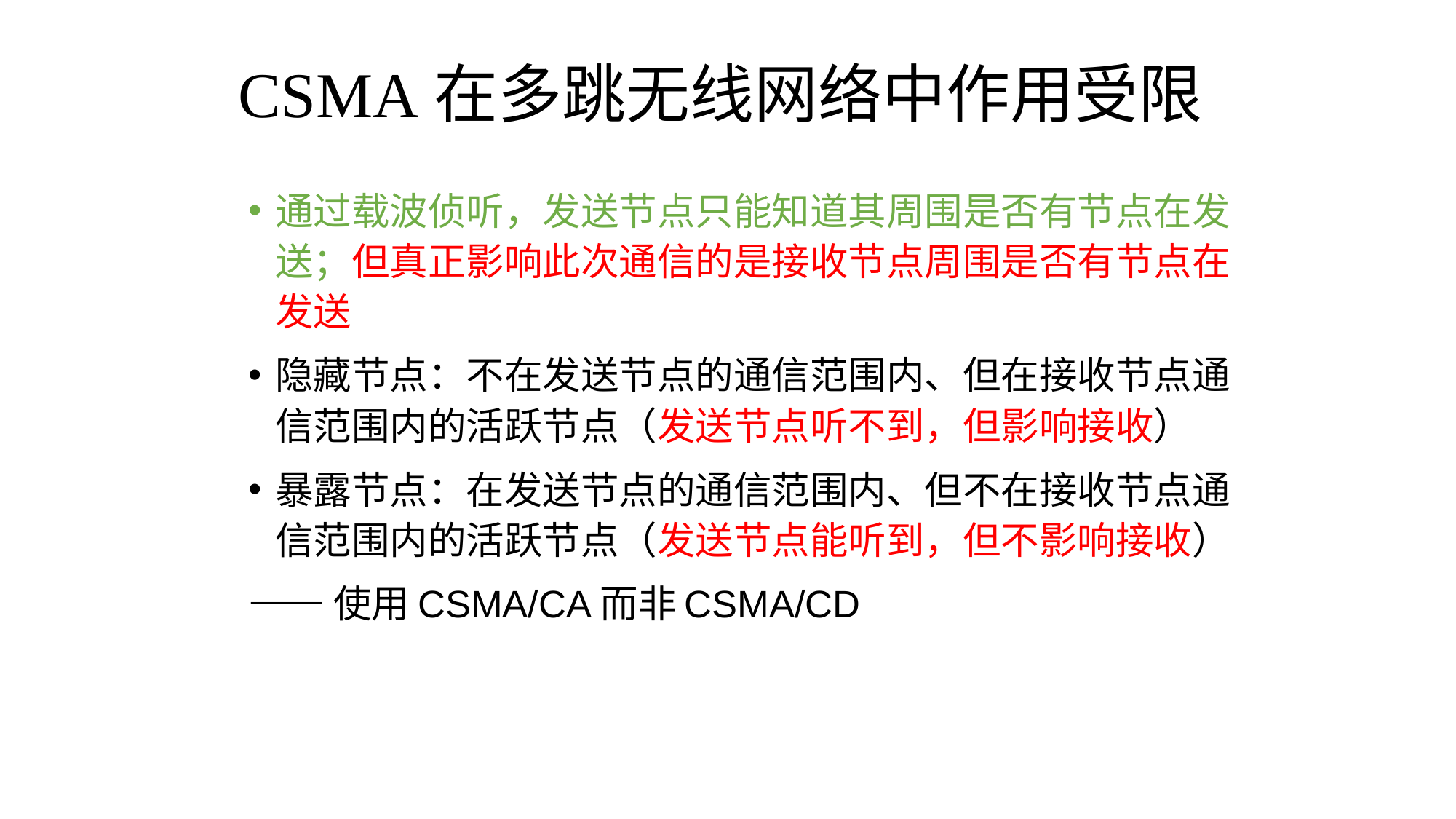

# CSMA在多跳无线网络中作用受限
通过载波侦听，发送节点只能知道其周围是否有节点在发送；但真正影响此次通信的是接收节点周围是否有节点在发送
隐藏节点：不在发送节点的通信范围内、但在接收节点通信范围内的活跃节点（发送节点听不到，但影响接收）
暴露节点：在发送节点的通信范围内、但不在接收节点通信范围内的活跃节点（发送节点能听到，但不影响接收）
——使用CSMA/CA而非CSMA/CD